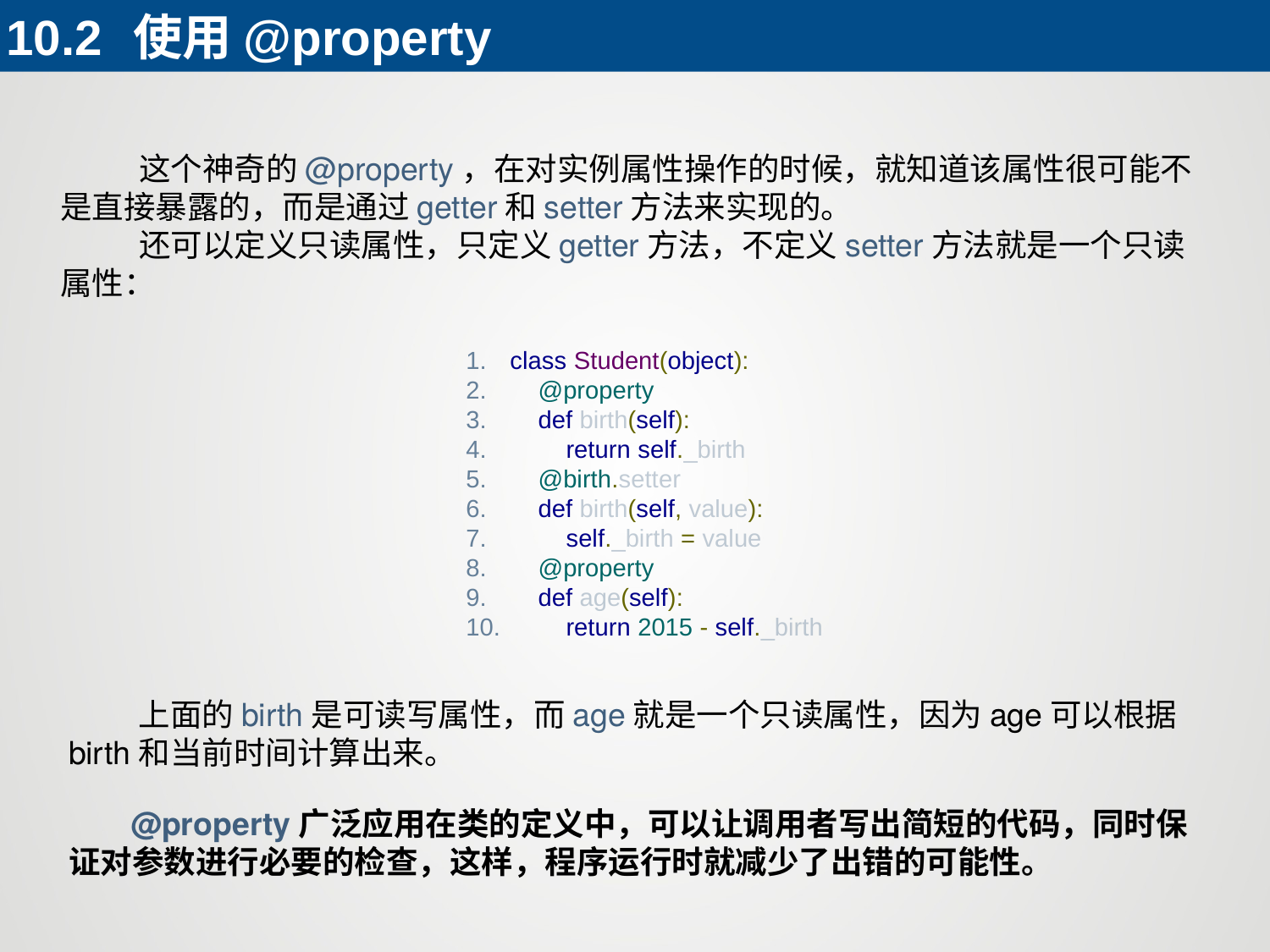

10.2	使用@property
        这个神奇的@property，在对实例属性操作的时候，就知道该属性很可能不是直接暴露的，而是通过getter和setter方法来实现的。
        还可以定义只读属性，只定义getter方法，不定义setter方法就是一个只读属性：
class Student(object):
    @property
    def birth(self):
        return self._birth
    @birth.setter
    def birth(self, value):
        self._birth = value
    @property
    def age(self):
        return 2015 - self._birth
       上面的birth是可读写属性，而age就是一个只读属性，因为age可以根据birth和当前时间计算出来。
       @property广泛应用在类的定义中，可以让调用者写出简短的代码，同时保证对参数进行必要的检查，这样，程序运行时就减少了出错的可能性。